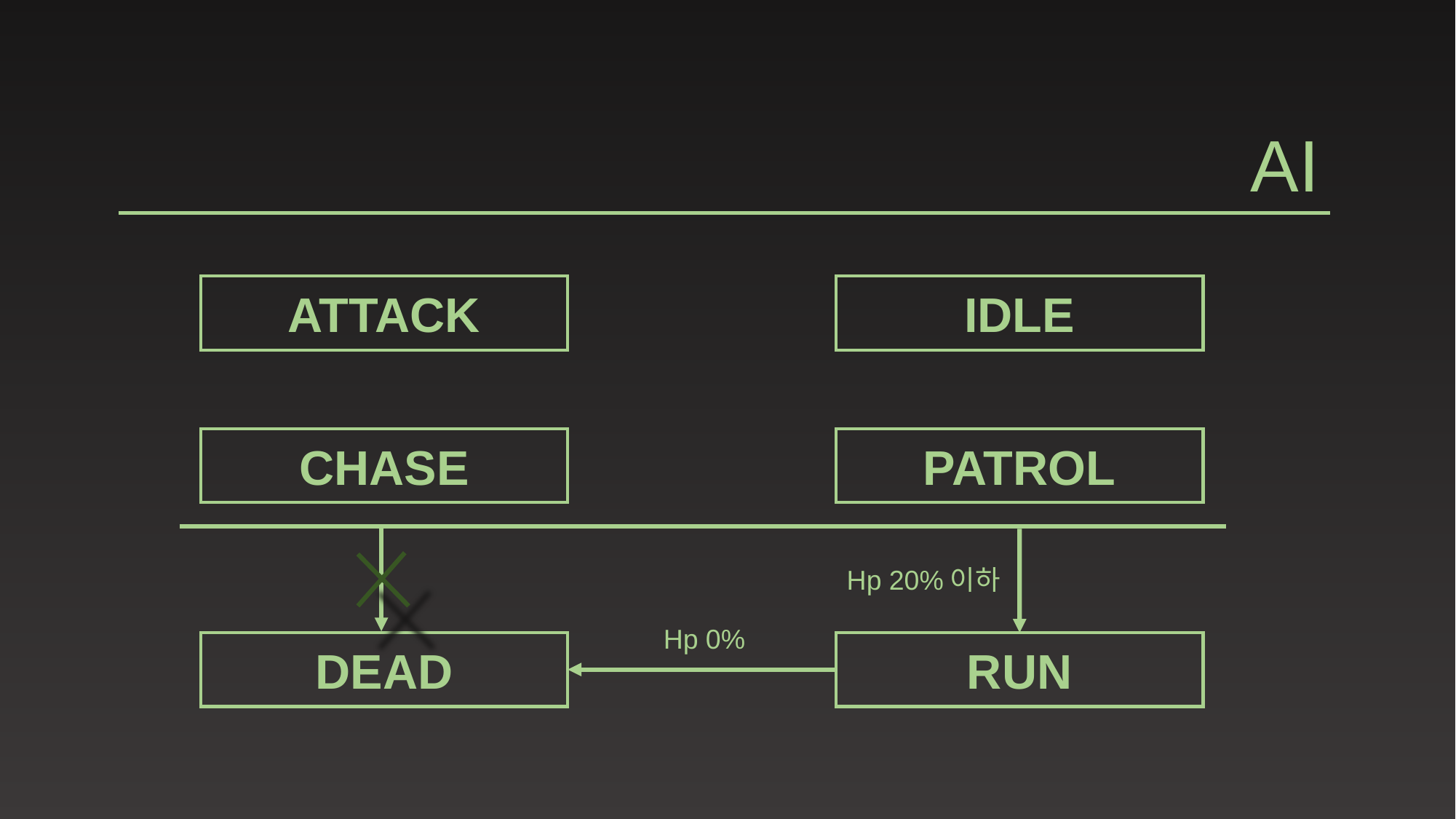

AI
ATTACK
IDLE
CHASE
PATROL
Hp 20%이하
Hp 0%
DEAD
RUN